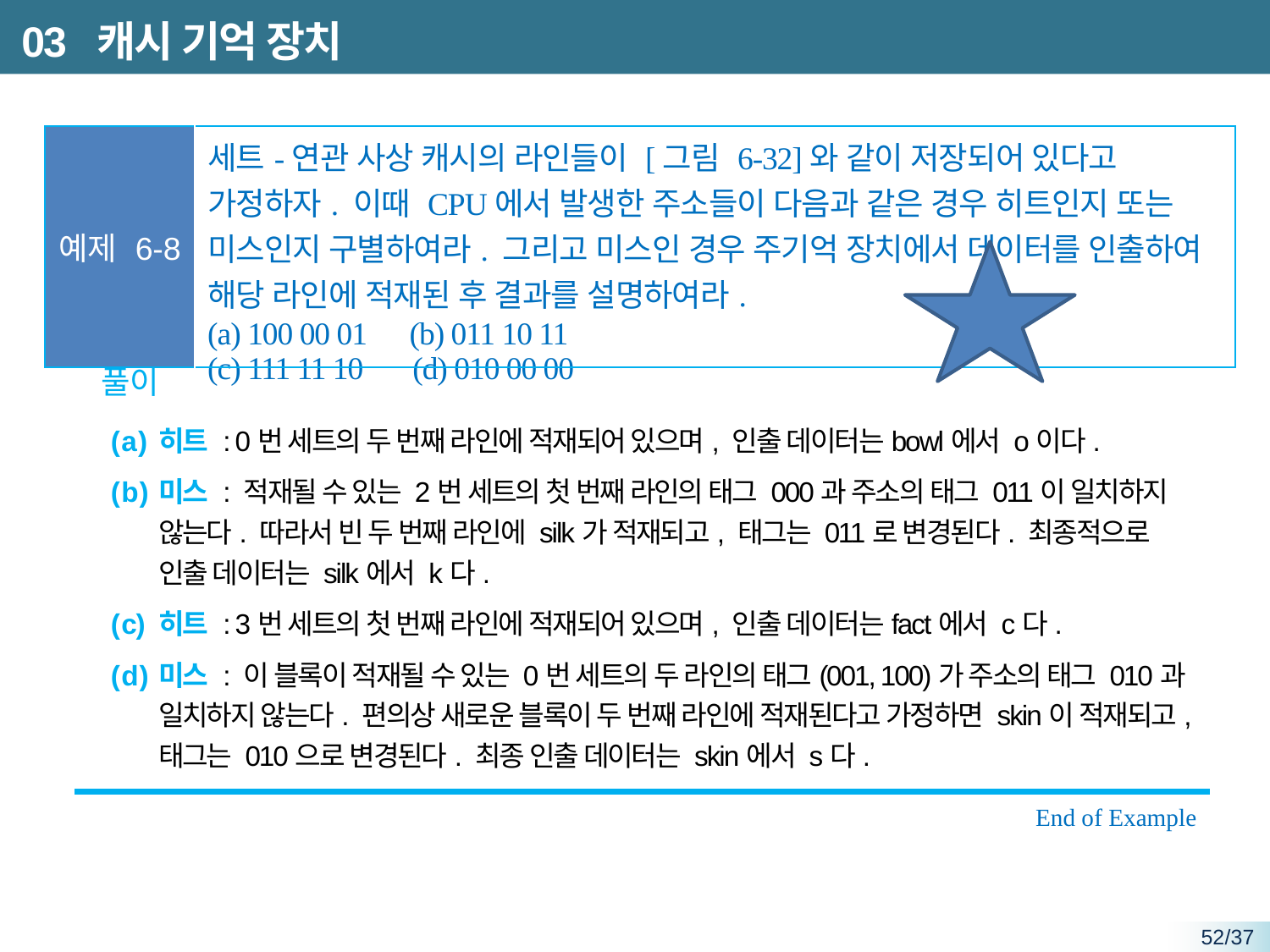

# 03  캐시 기억 장치
| 예제 6-8 | 세트-연관 사상 캐시의 라인들이 [그림 6-32]와 같이 저장되어 있다고 가정하자. 이때 CPU에서 발생한 주소들이 다음과 같은 경우 히트인지 또는 미스인지 구별하여라. 그리고 미스인 경우 주기억 장치에서 데이터를 인출하여 해당 라인에 적재된 후 결과를 설명하여라. (a) 100 00 01 (b) 011 10 11 (c) 111 11 10 (d) 010 00 00 |
| --- | --- |

풀이
히트 : 0번 세트의 두 번째 라인에 적재되어 있으며, 인출 데이터는bowl에서 o이다.
미스 : 적재될 수 있는 2번 세트의 첫 번째 라인의 태그 000과 주소의 태그 011이 일치하지 않는다. 따라서 빈 두 번째 라인에 silk가 적재되고, 태그는 011로 변경된다. 최종적으로 인출 데이터는 silk에서 k다.
히트 : 3번 세트의 첫 번째 라인에 적재되어 있으며, 인출 데이터는fact에서 c다.
미스 : 이 블록이 적재될 수 있는 0번 세트의 두 라인의 태그(001, 100)가 주소의 태그 010과 일치하지 않는다. 편의상 새로운 블록이 두 번째 라인에 적재된다고 가정하면 skin이 적재되고, 태그는 010으로 변경된다. 최종 인출 데이터는 skin에서 s다.
End of Example